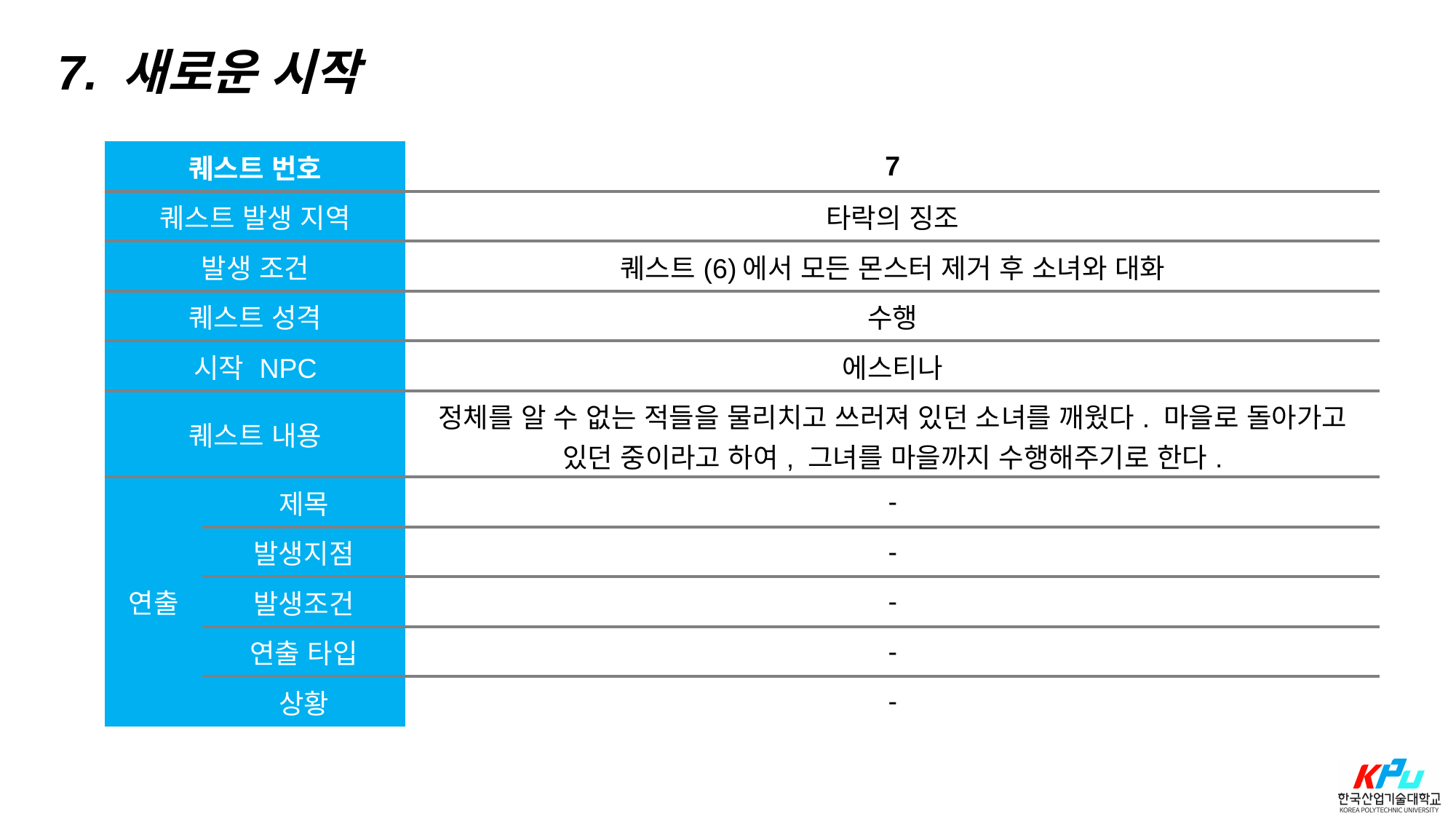

7. 새로운 시작
| 퀘스트 번호 |  | 7 |
| --- | --- | --- |
| 퀘스트 발생 지역 |  | 타락의 징조 |
| 발생 조건 |  | 퀘스트(6)에서 모든 몬스터 제거 후 소녀와 대화 |
| 퀘스트 성격 |  | 수행 |
| 시작 NPC |  | 에스티나 |
| 퀘스트 내용 |  | 정체를 알 수 없는 적들을 물리치고 쓰러져 있던 소녀를 깨웠다. 마을로 돌아가고 있던 중이라고 하여, 그녀를 마을까지 수행해주기로 한다. |
| 연출 | 제목 | - |
|  | 발생지점 | - |
|  | 발생조건 | - |
|  | 연출 타입 | - |
|  | 상황 | - |